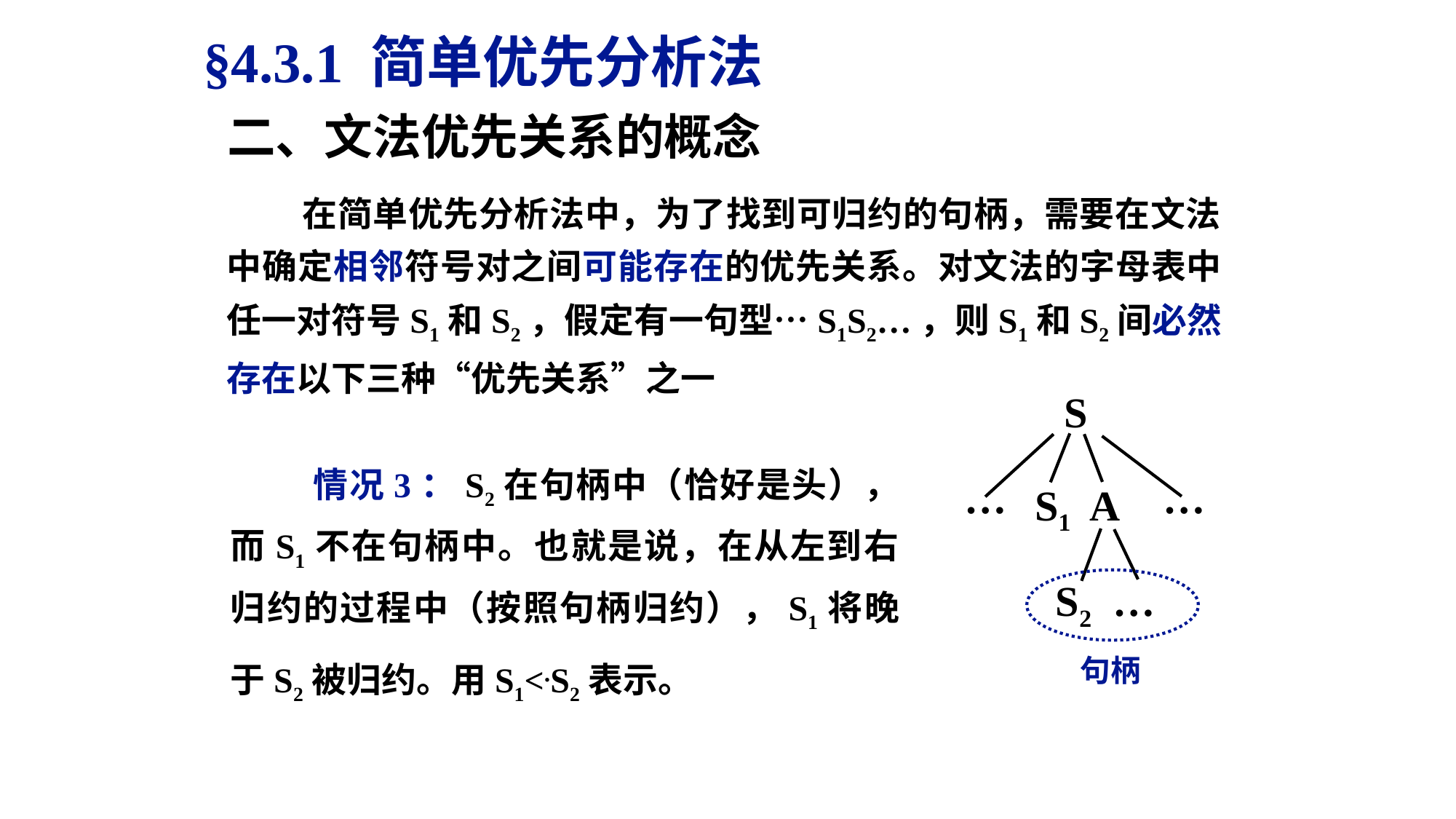

§4.3.1 简单优先分析法
二、文法优先关系的概念
        在简单优先分析法中，为了找到可归约的句柄，需要在文法中确定相邻符号对之间可能存在的优先关系。对文法的字母表中任一对符号S1和S2，假定有一句型…S1S2…，则S1和S2间必然存在以下三种“优先关系”之一
S

        情况3：S2在句柄中（恰好是头），而S1不在句柄中。也就是说，在从左到右归约的过程中（按照句柄归约），S1将晚于S2被归约。用S1<.S2表示。
…
…
S1  A

S2  …

句柄